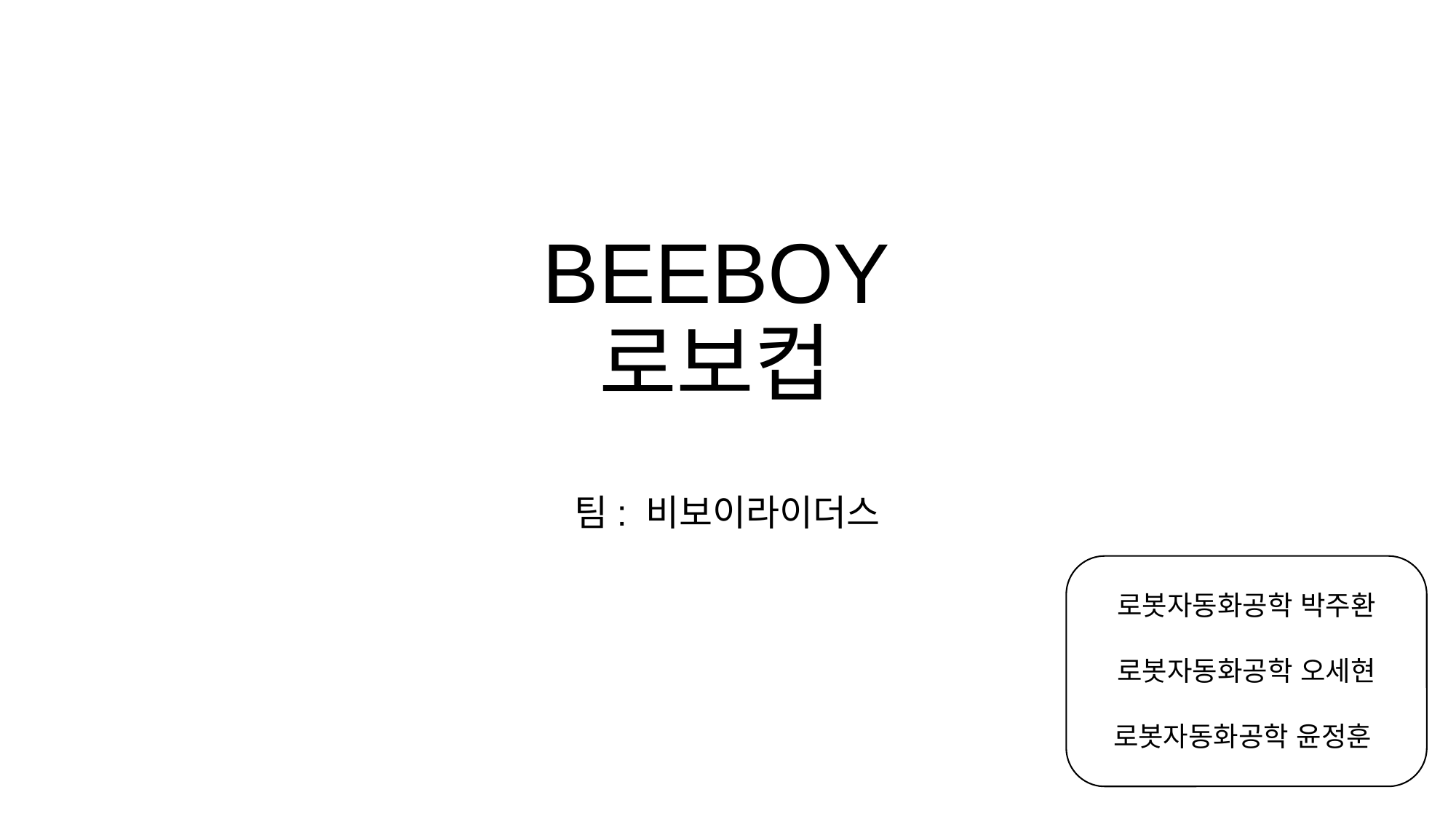

# BEEBOY 로보컵

팀: 비보이라이더스

로봇자동화공학 박주환

로봇자동화공학 오세현

로봇자동화공학 윤정훈